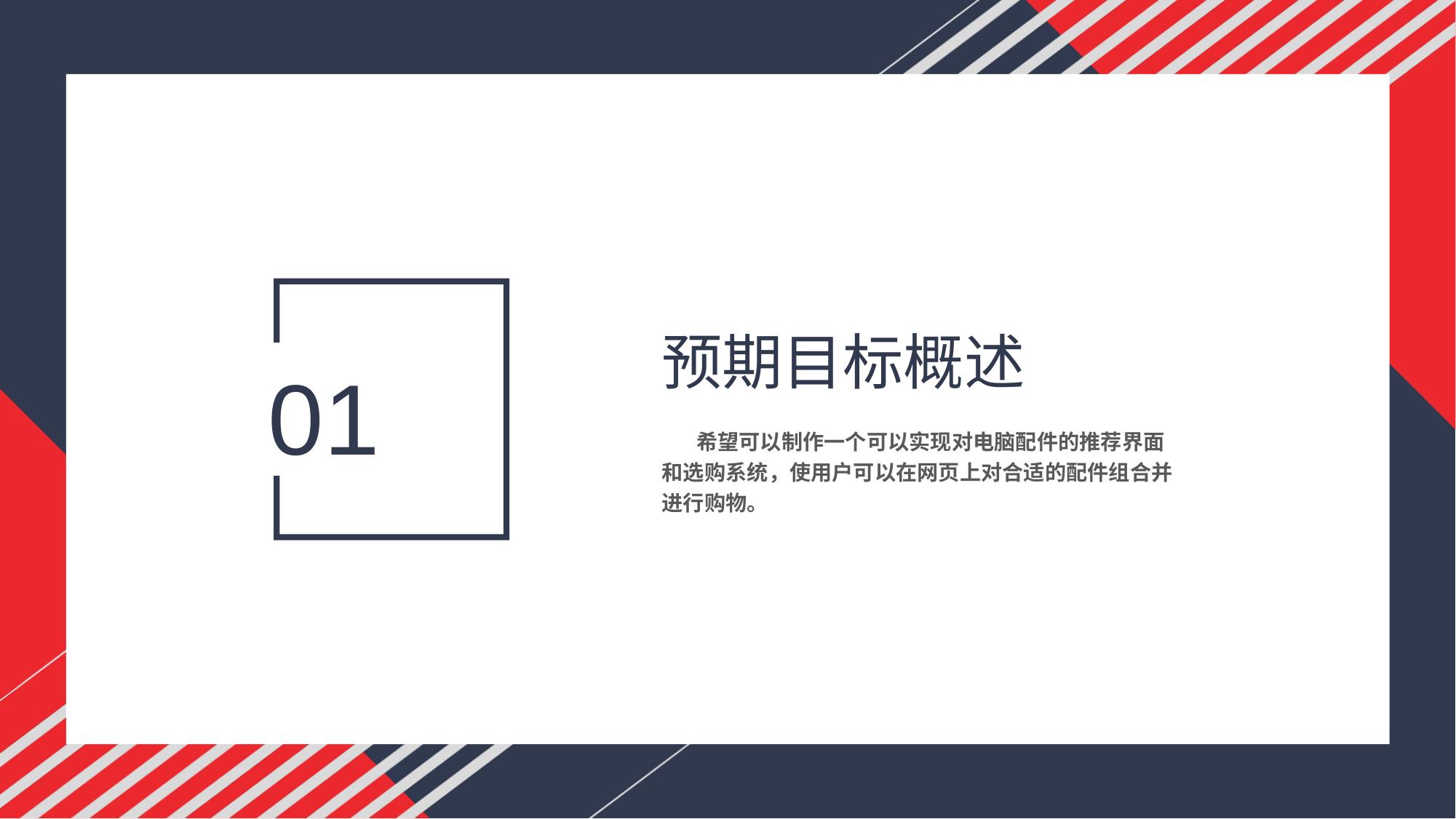

01
预期目标概述
      希望可以制作一个可以实现对电脑配件的推荐界面和选购系统，使用户可以在网页上对合适的配件组合并进行购物。